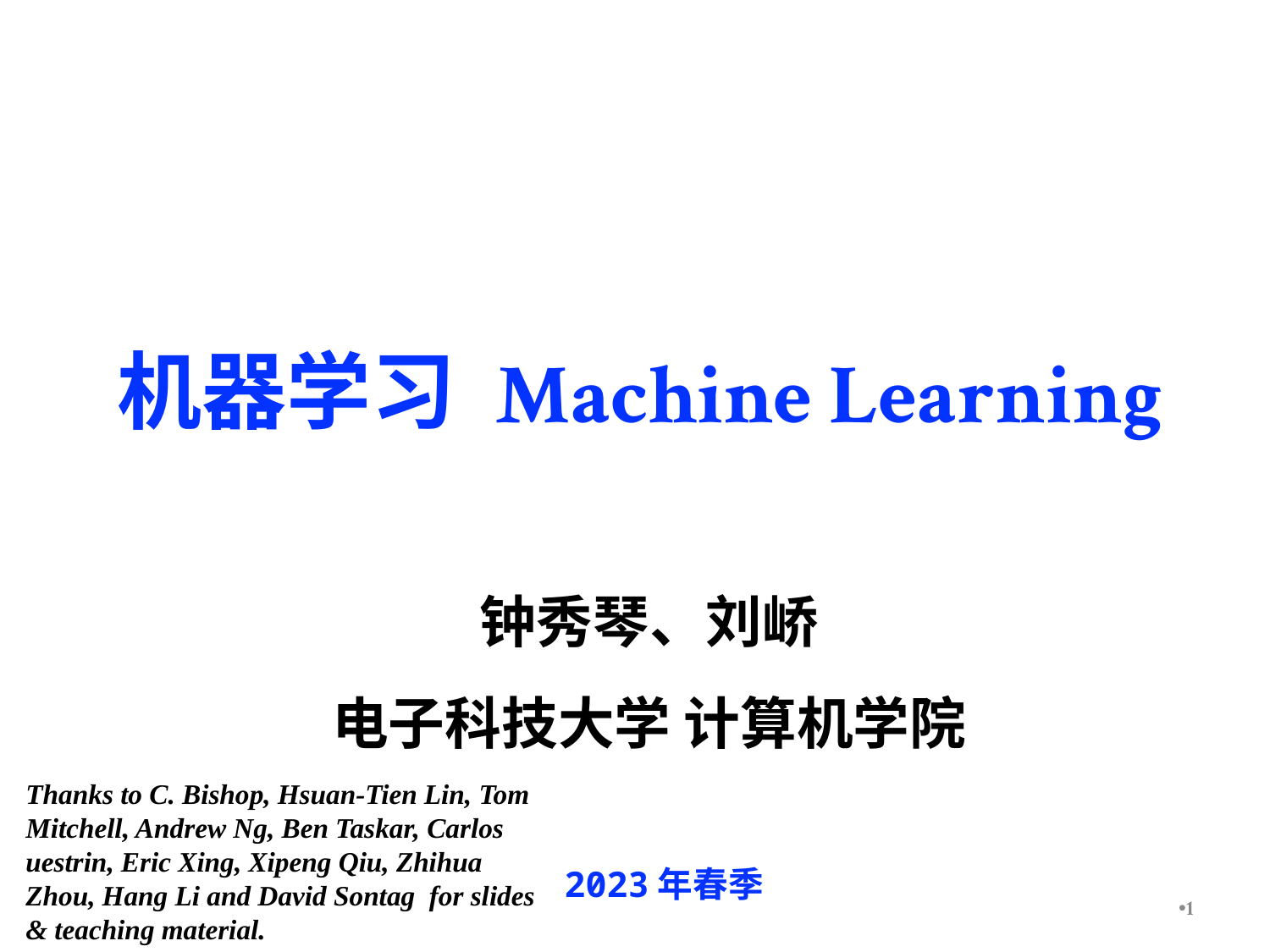

# 机器学习 Machine Learning
钟秀琴、刘峤
电子科技大学 计算机学院
Thanks to C. Bishop, Hsuan-Tien Lin, Tom Mitchell, Andrew Ng, Ben Taskar, Carlos uestrin, Eric Xing, Xipeng Qiu, Zhihua Zhou, Hang Li and David Sontag  for slides & teaching material.
2023年春季
1